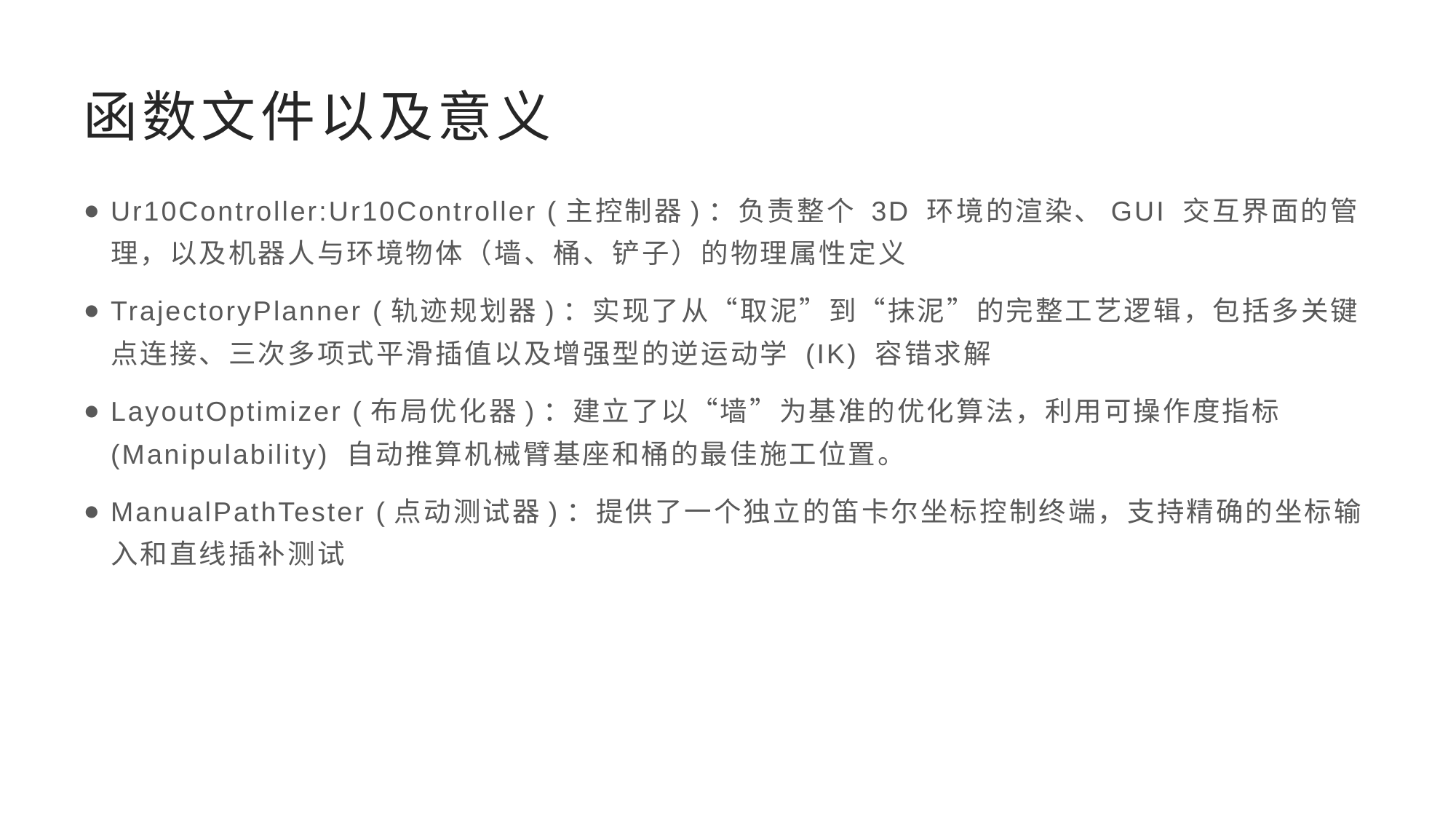

# 函数文件以及意义
Ur10Controller:Ur10Controller (主控制器)：负责整个 3D 环境的渲染、GUI 交互界面的管理，以及机器人与环境物体（墙、桶、铲子）的物理属性定义
TrajectoryPlanner (轨迹规划器)：实现了从“取泥”到“抹泥”的完整工艺逻辑，包括多关键点连接、三次多项式平滑插值以及增强型的逆运动学 (IK) 容错求解
LayoutOptimizer (布局优化器)：建立了以“墙”为基准的优化算法，利用可操作度指标 (Manipulability) 自动推算机械臂基座和桶的最佳施工位置。
ManualPathTester (点动测试器)：提供了一个独立的笛卡尔坐标控制终端，支持精确的坐标输入和直线插补测试